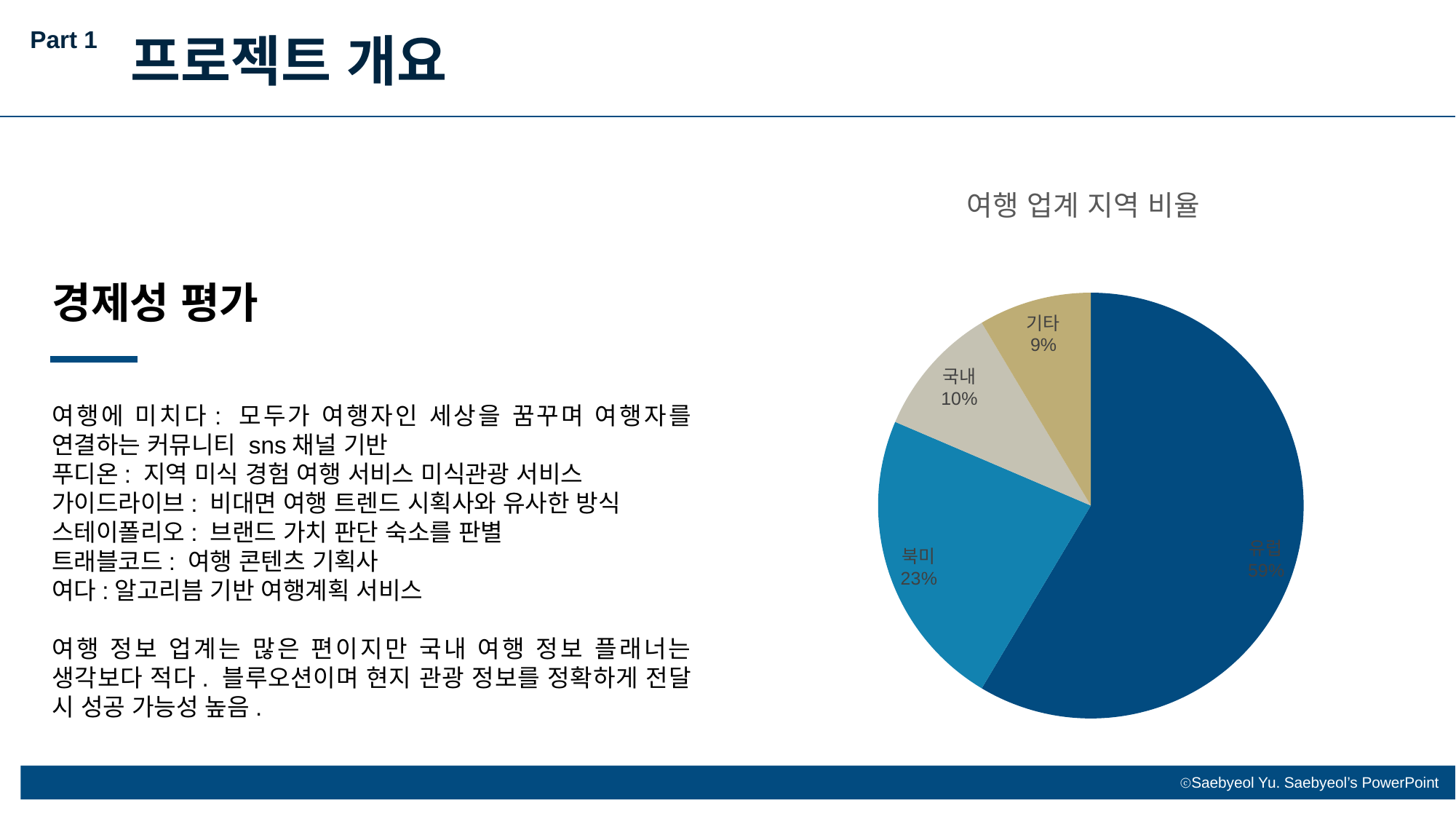

Part 1
프로젝트 개요

### Chart: 여행 업계 지역 비율

| Category | 판매 |
|---|---|
| 1분기 | 8.2 |
| 2분기 | 3.2 |
| 3분기 | 1.4 |
| 4분기 | 1.2 |
경제성 평가
여행에 미치다: 모두가 여행자인 세상을 꿈꾸며 여행자를 연결하는 커뮤니티 sns채널 기반
푸디온: 지역 미식 경험 여행 서비스 미식관광 서비스
가이드라이브: 비대면 여행 트렌드 시획사와 유사한 방식
스테이폴리오: 브랜드 가치 판단 숙소를 판별
트래블코드: 여행 콘텐츠 기획사
여다:알고리븜 기반 여행계획 서비스

여행 정보 업계는 많은 편이지만 국내 여행 정보 플래너는 생각보다 적다. 블루오션이며 현지 관광 정보를 정확하게 전달 시 성공 가능성 높음.